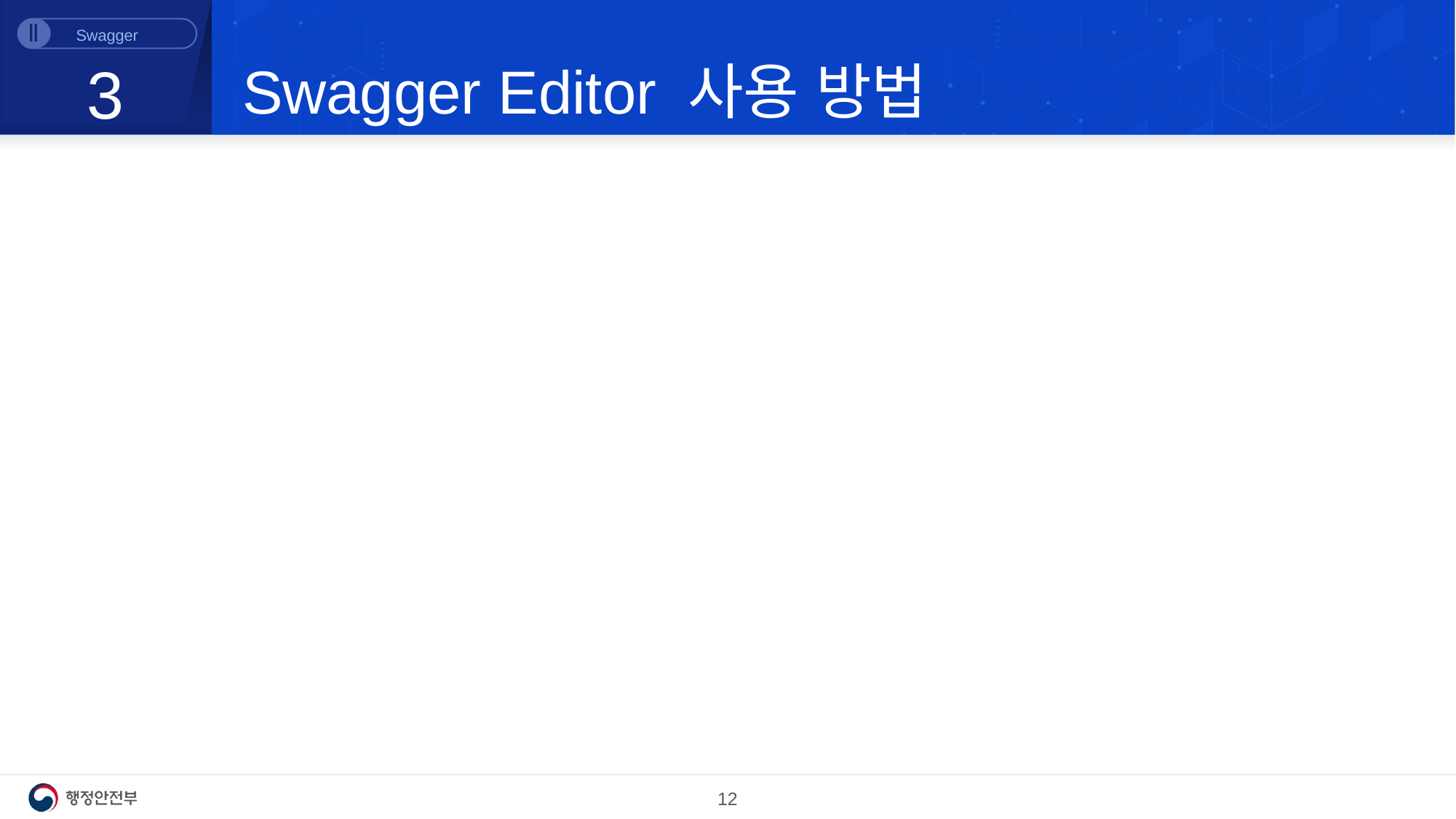

Ⅱ

Swagger
Swagger Editor 사용 방법
3